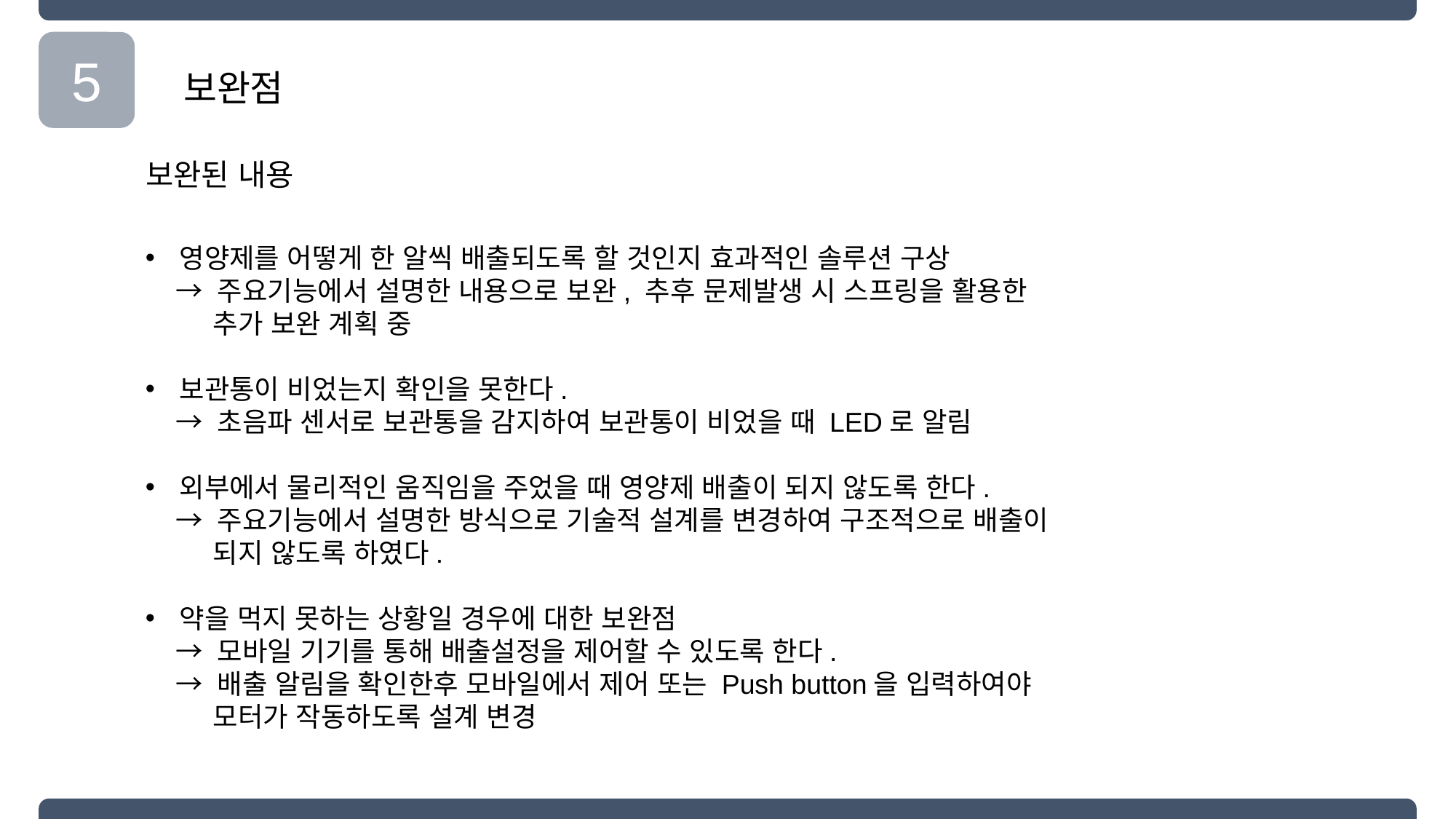

5
보완점
보완된 내용
영양제를 어떻게 한 알씩 배출되도록 할 것인지 효과적인 솔루션 구상
    → 주요기능에서 설명한 내용으로 보완, 추후 문제발생 시 스프링을 활용한
        추가 보완 계획 중

보관통이 비었는지 확인을 못한다.
    → 초음파 센서로 보관통을 감지하여 보관통이 비었을 때 LED로 알림

외부에서 물리적인 움직임을 주었을 때 영양제 배출이 되지 않도록 한다.
    → 주요기능에서 설명한 방식으로 기술적 설계를 변경하여 구조적으로 배출이
        되지 않도록 하였다.

약을 먹지 못하는 상황일 경우에 대한 보완점
    → 모바일 기기를 통해 배출설정을 제어할 수 있도록 한다.
    → 배출 알림을 확인한후 모바일에서 제어 또는 Push button을 입력하여야
        모터가 작동하도록 설계 변경